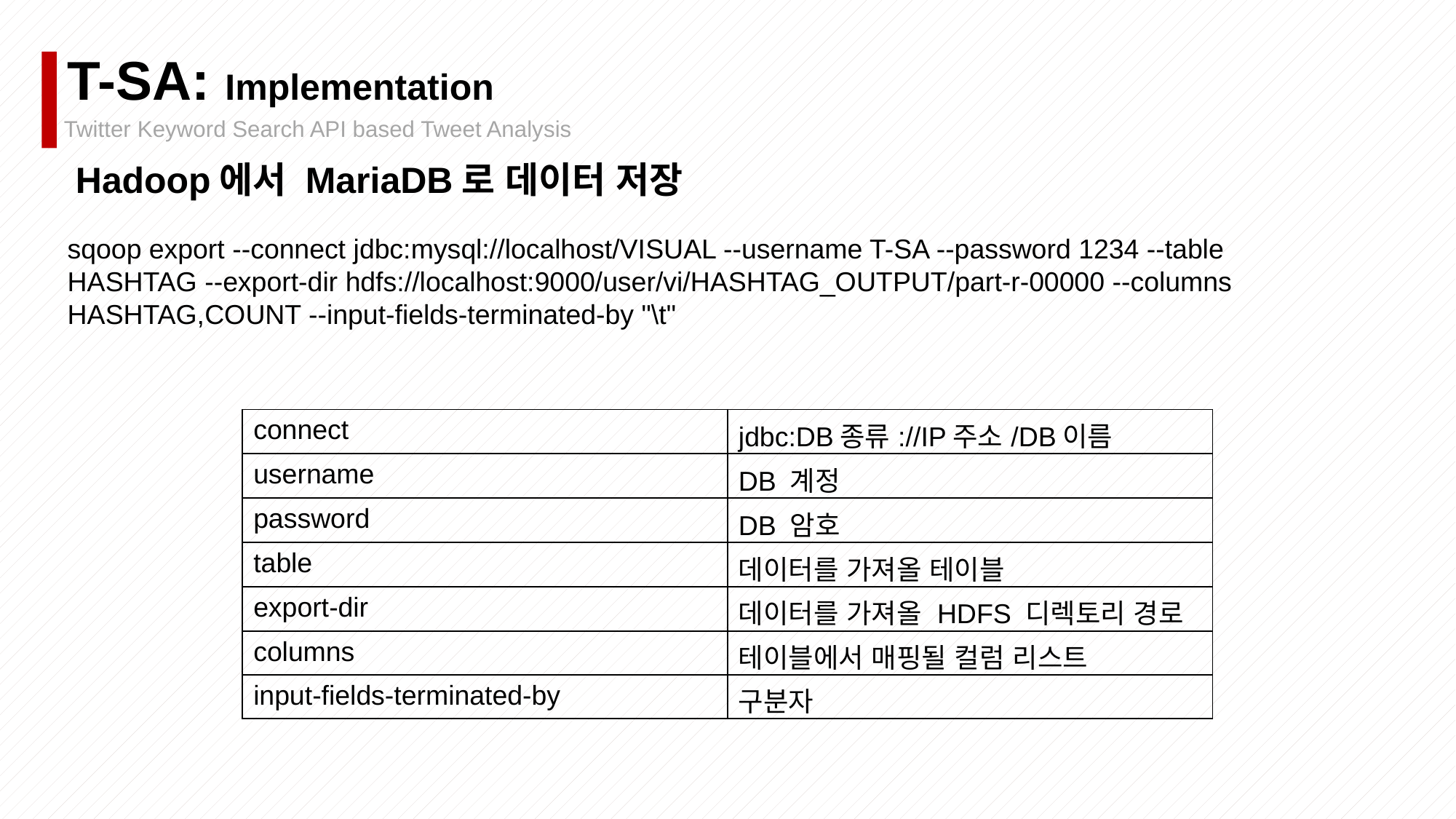

T-SA: Implementation

Twitter Keyword Search API based Tweet Analysis
Hadoop에서 MariaDB로 데이터 저장
sqoop export --connect jdbc:mysql://localhost/VISUAL --username T-SA --password 1234 --table HASHTAG --export-dir hdfs://localhost:9000/user/vi/HASHTAG_OUTPUT/part-r-00000 --columns HASHTAG,COUNT --input-fields-terminated-by "\t"
| connect | jdbc:DB종류://IP주소/DB이름 |
| --- | --- |
| username | DB 계정 |
| password | DB 암호 |
| table | 데이터를 가져올 테이블 |
| export-dir | 데이터를 가져올 HDFS 디렉토리 경로 |
| columns | 테이블에서 매핑될 컬럼 리스트 |
| input-fields-terminated-by | 구분자 |